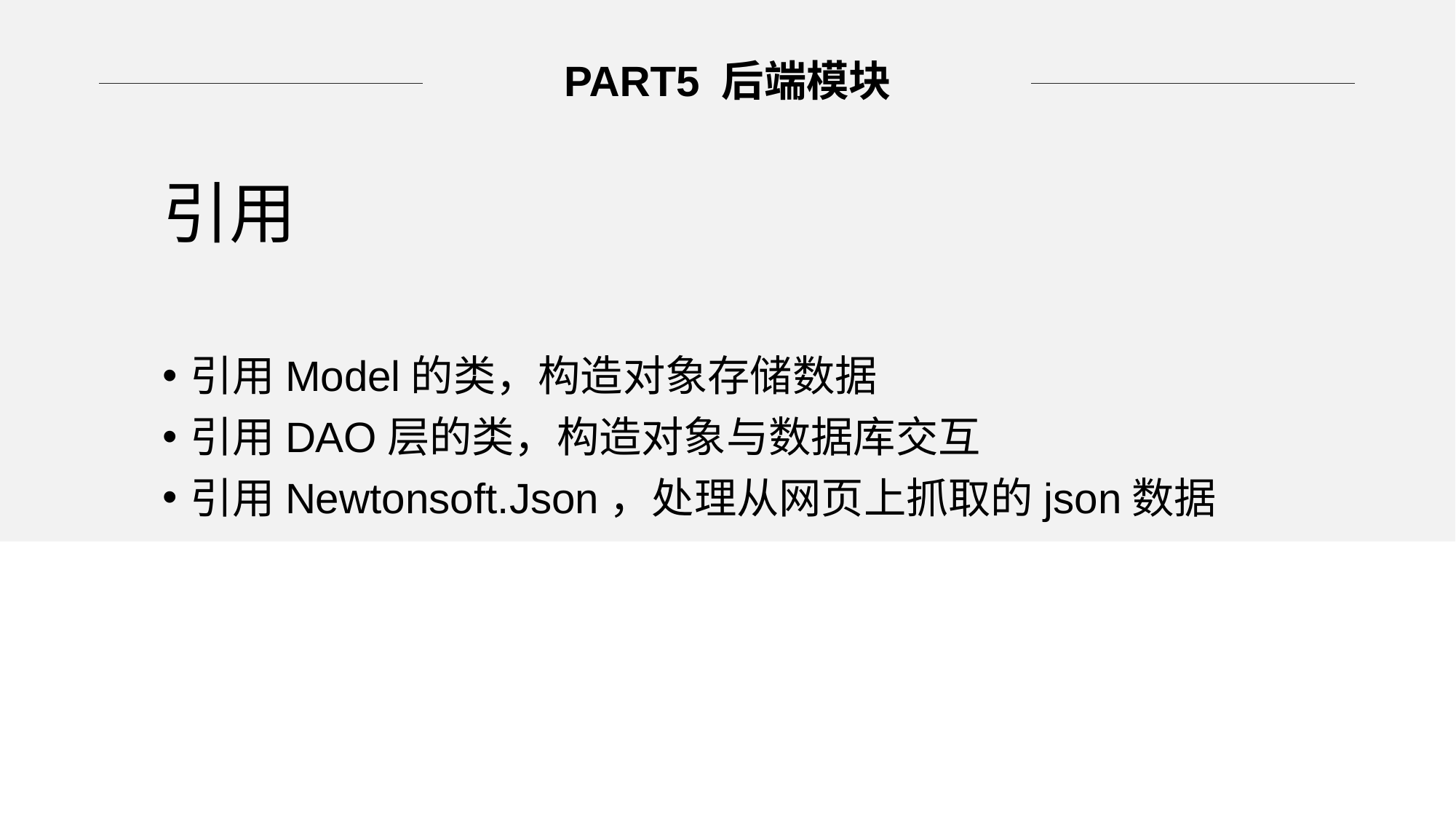

PART5 后端模块
引用
引用Model的类，构造对象存储数据
引用DAO层的类，构造对象与数据库交互
引用Newtonsoft.Json，处理从网页上抓取的json数据